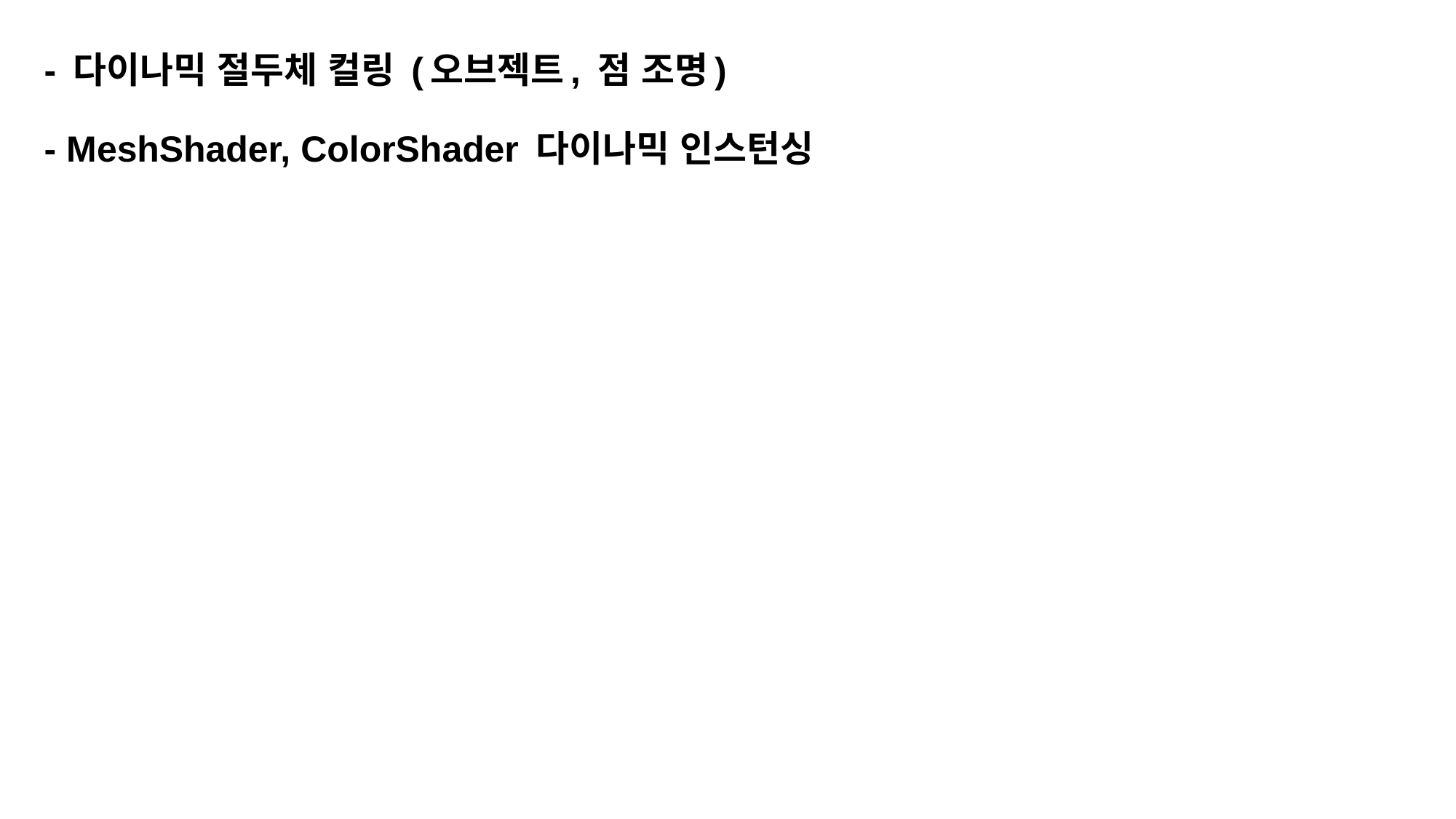

# - 다이나믹 절두체 컬링 (오브젝트, 점 조명) - MeshShader, ColorShader 다이나믹 인스턴싱